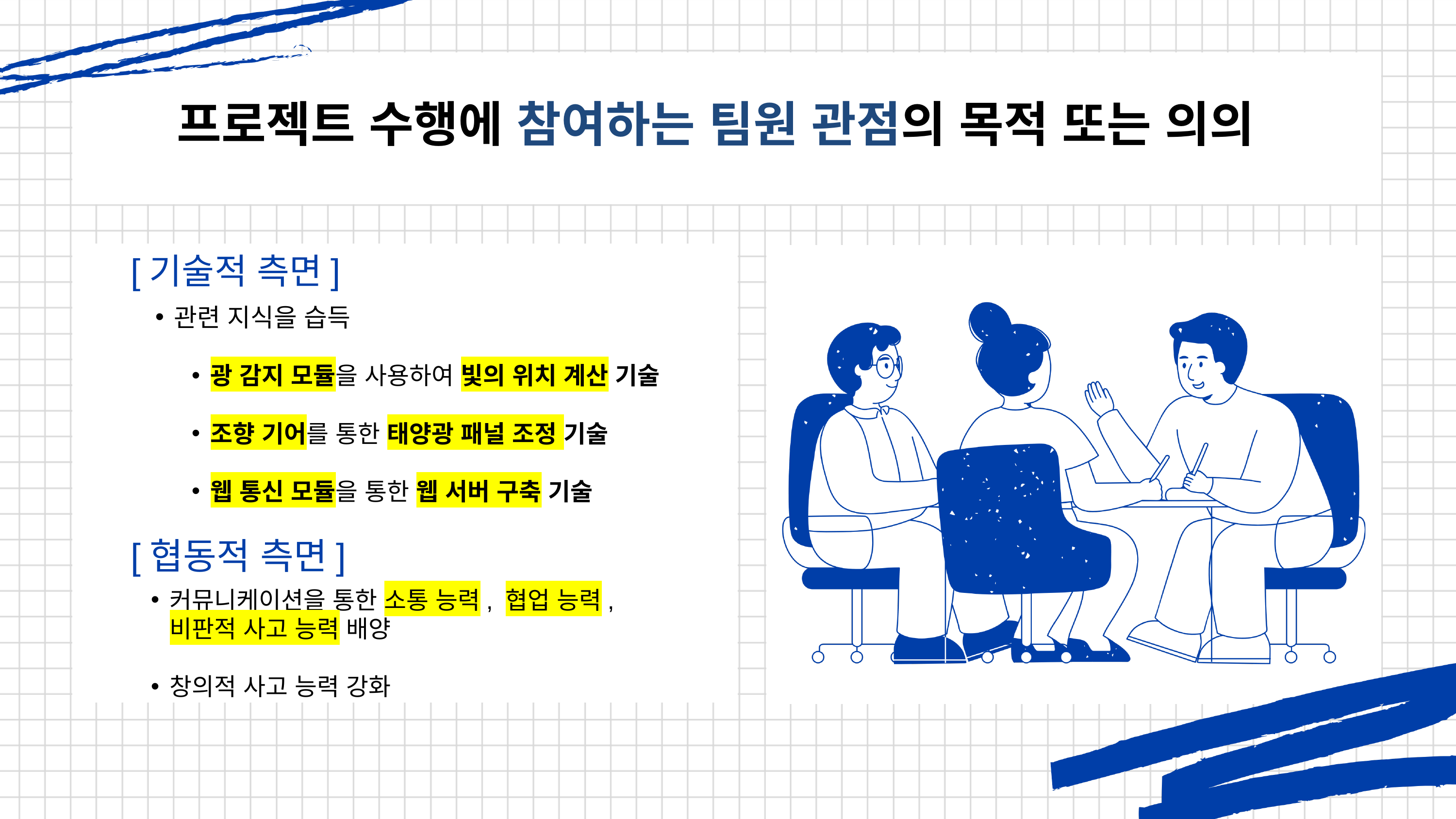

프로젝트 수행에 참여하는 팀원 관점의 목적 또는 의의

[기술적 측면]
관련 지식을 습득

광 감지 모듈을 사용하여 빛의 위치 계산 기술

조향 기어를 통한 태양광 패널 조정 기술

웹 통신 모듈을 통한 웹 서버 구축 기술

[협동적 측면]
커뮤니케이션을 통한 소통 능력, 협업 능력, 비판적 사고 능력 배양

창의적 사고 능력 강화